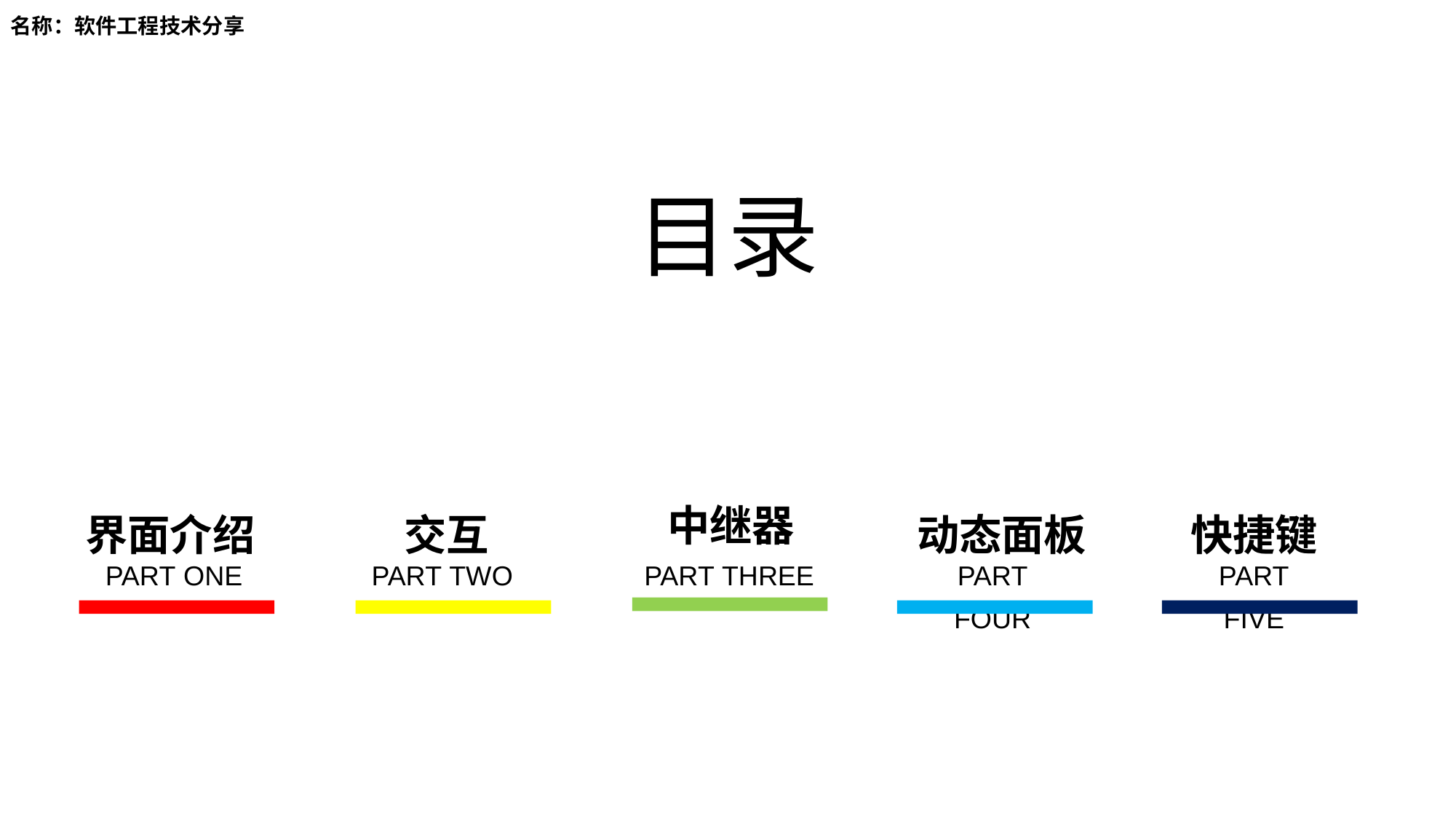

名称：软件工程技术分享
目录

中继器
界面介绍
交互
动态面板
快捷键
PART ONE
PART TWO
PART THREE
PART FOUR
PART FIVE